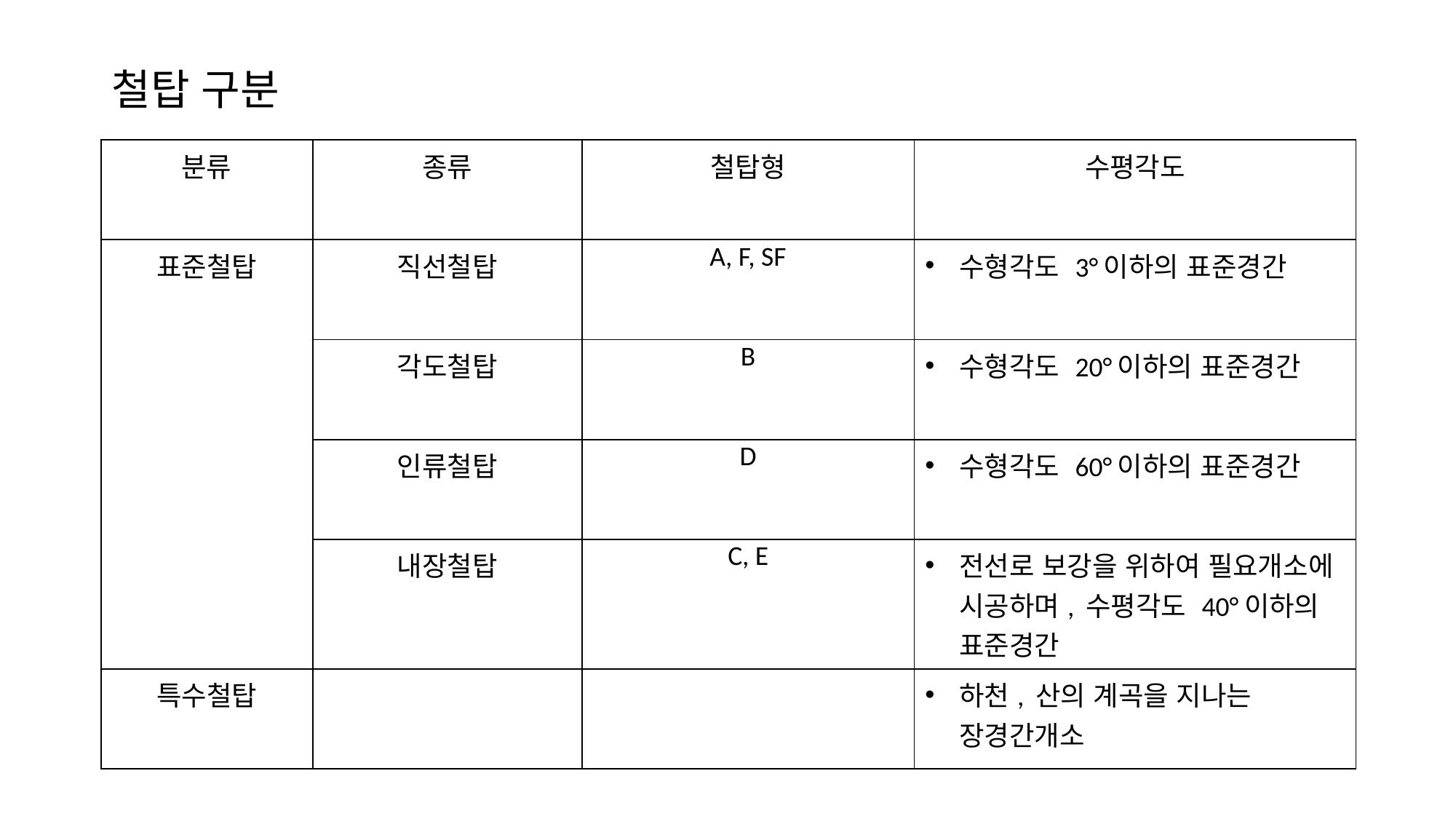

# 철탑 구분
| 분류 | 종류 | 철탑형 | 수평각도 |
| --- | --- | --- | --- |
| 표준철탑 | 직선철탑 | A, F, SF | 수형각도 3°이하의 표준경간 |
|  | 각도철탑 | B | 수형각도 20°이하의 표준경간 |
|  | 인류철탑 | D | 수형각도 60°이하의 표준경간 |
|  | 내장철탑 | C, E | 전선로 보강을 위하여 필요개소에 시공하며, 수평각도 40°이하의 표준경간 |
| 특수철탑 |  |  | 하천, 산의 계곡을 지나는 장경간개소 |